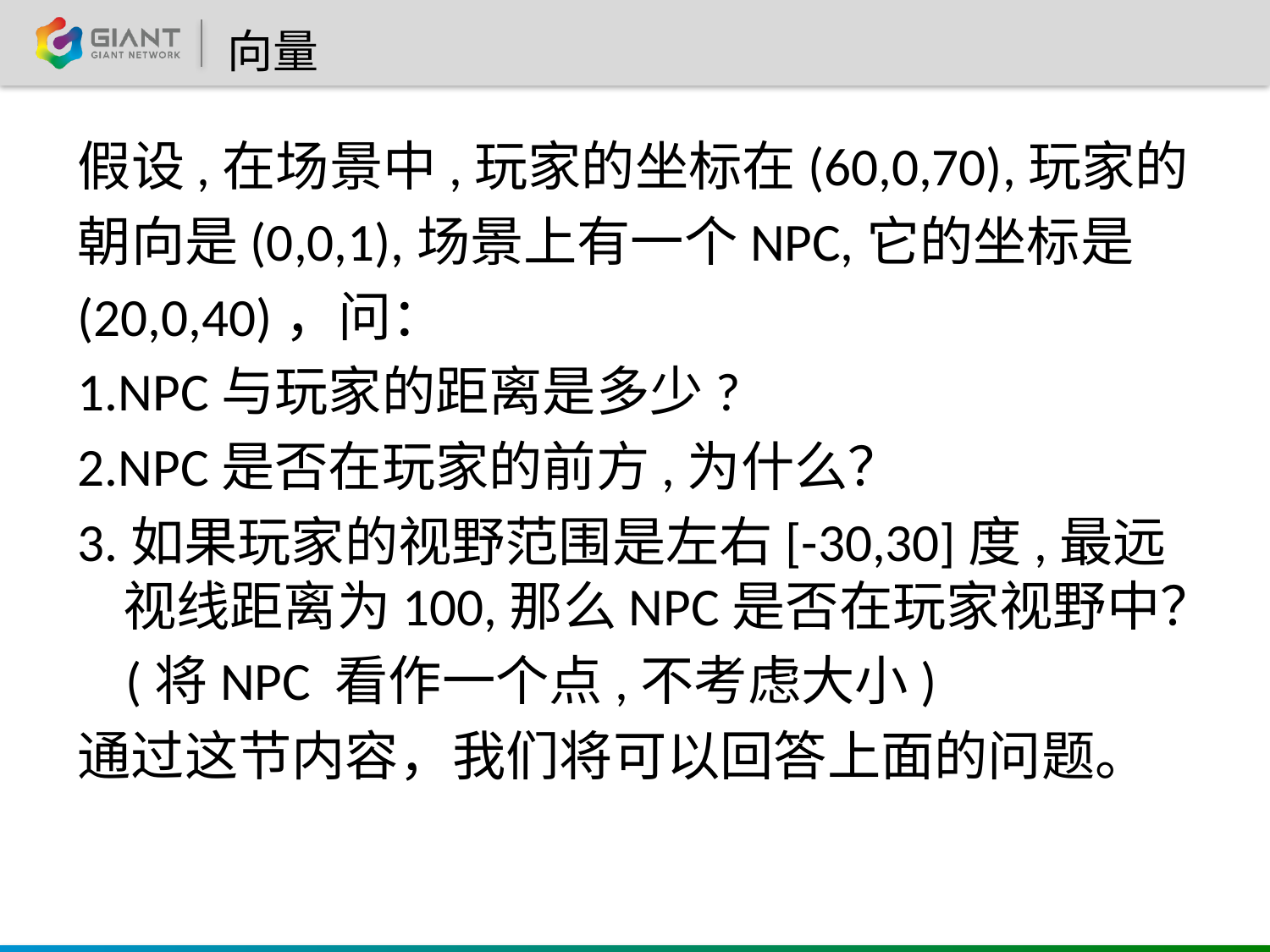

# 向量
假设,在场景中,玩家的坐标在(60,0,70),玩家的
朝向是(0,0,1),场景上有一个NPC,它的坐标是
(20,0,40)，问：
1.NPC与玩家的距离是多少?
2.NPC是否在玩家的前方,为什么？
3.如果玩家的视野范围是左右[-30,30]度,最远视线距离为100,那么NPC是否在玩家视野中？
    (将NPC 看作一个点,不考虑大小)
通过这节内容，我们将可以回答上面的问题。